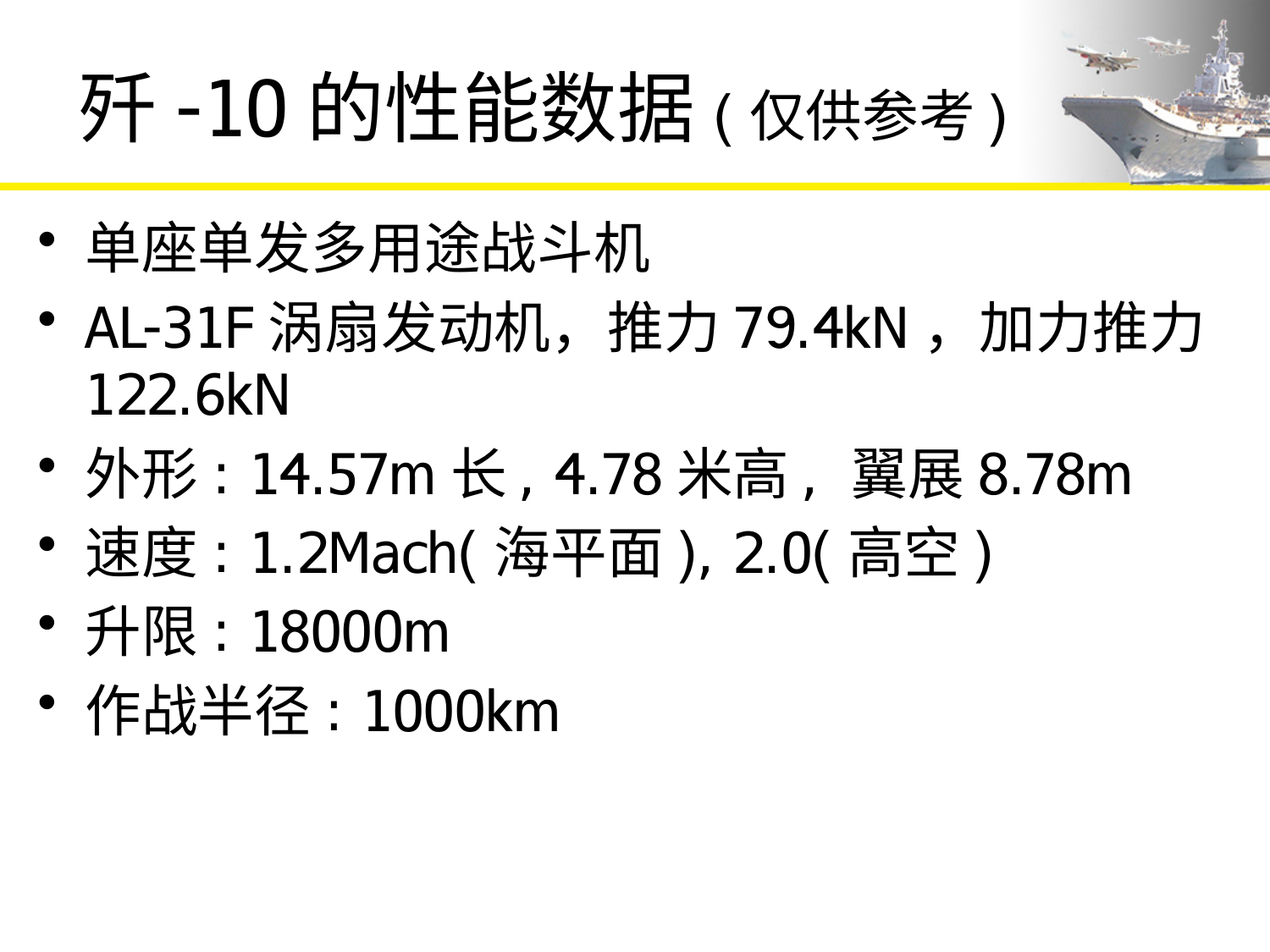

# 歼-10的性能数据(仅供参考)
单座单发多用途战斗机
AL-31F涡扇发动机，推力79.4kN，加力推力122.6kN
外形: 14.57m长, 4.78米高, 翼展8.78m
速度: 1.2Mach(海平面), 2.0(高空)
升限: 18000m
作战半径: 1000km